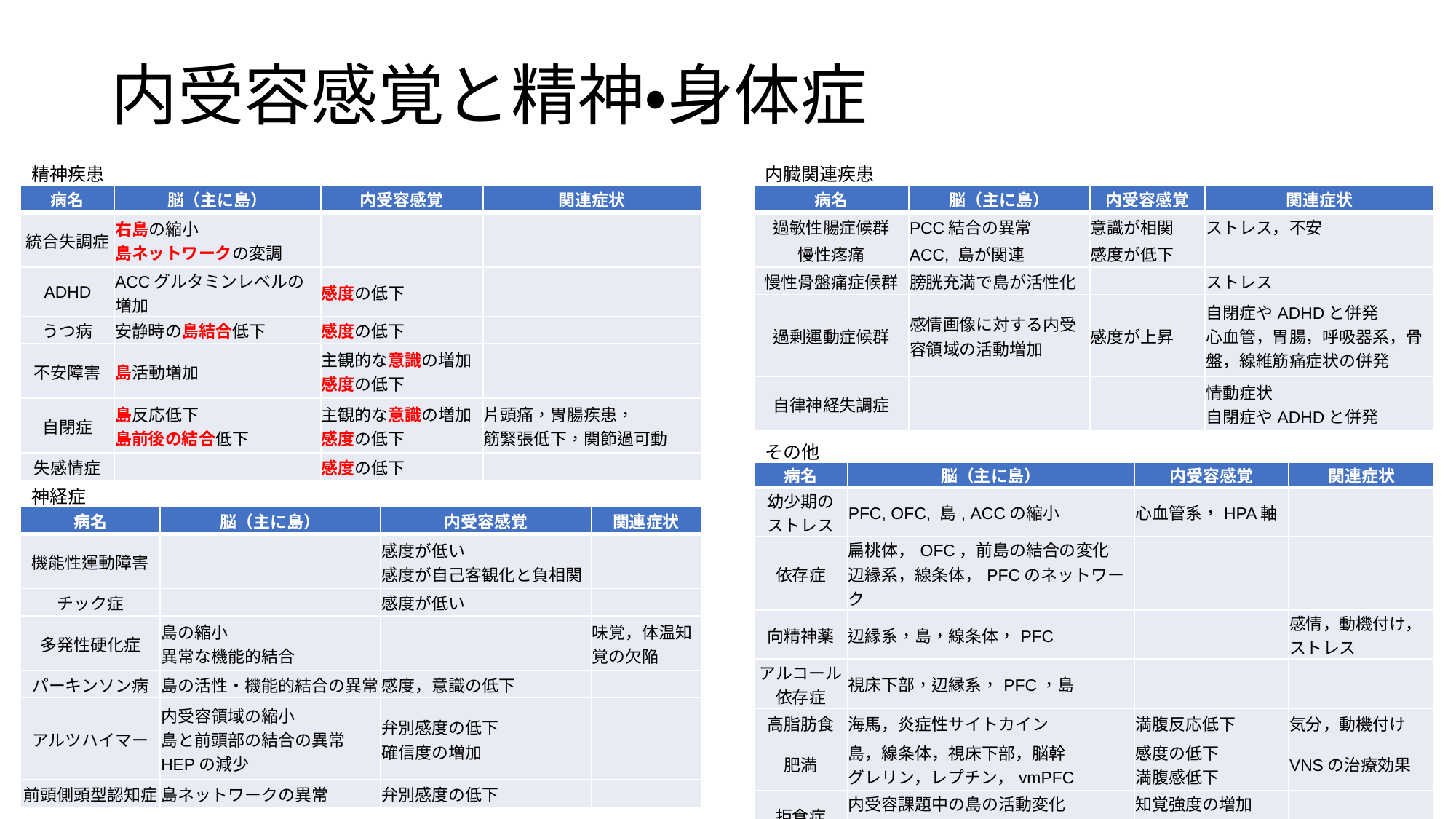

# 内受容感覚と精神・身体症
精神疾患
内臓関連疾患
| 病名 | 脳（主に島） | 内受容感覚 | 関連症状 |
| --- | --- | --- | --- |
| 統合失調症 | 右島の縮小 島ネットワークの変調 |  |  |
| ADHD | ACCグルタミンレベルの増加 | 感度の低下 |  |
| うつ病 | 安静時の島結合低下 | 感度の低下 |  |
| 不安障害 | 島活動増加 | 主観的な意識の増加 感度の低下 |  |
| 自閉症 | 島反応低下 島前後の結合低下 | 主観的な意識の増加 感度の低下 | 片頭痛，胃腸疾患， 筋緊張低下，関節過可動 |
| 失感情症 |  | 感度の低下 |  |
| 病名 | 脳（主に島） | 内受容感覚 | 関連症状 |
| --- | --- | --- | --- |
| 過敏性腸症候群 | PCC結合の異常 | 意識が相関 | ストレス，不安 |
| 慢性疼痛 | ACC, 島が関連 | 感度が低下 |  |
| 慢性骨盤痛症候群 | 膀胱充満で島が活性化 |  | ストレス |
| 過剰運動症候群 | 感情画像に対する内受容領域の活動増加 | 感度が上昇 | 自閉症やADHDと併発 心血管，胃腸，呼吸器系，骨盤，線維筋痛症状の併発 |
| 自律神経失調症 |  |  | 情動症状 自閉症やADHDと併発 |
その他
| 病名 | 脳（主に島） | 内受容感覚 | 関連症状 |
| --- | --- | --- | --- |
| 幼少期の ストレス | PFC, OFC, 島, ACCの縮小 | 心血管系，HPA軸 |  |
| 依存症 | 扁桃体，OFC，前島の結合の変化 辺縁系，線条体，PFCのネットワーク |  |  |
| 向精神薬 | 辺縁系，島，線条体，PFC |  | 感情，動機付け，ストレス |
| アルコール依存症 | 視床下部，辺縁系，PFC，島 |  |  |
| 高脂肪食 | 海馬，炎症性サイトカイン | 満腹反応低下 | 気分，動機付け |
| 肥満 | 島，線条体，視床下部，脳幹 グレリン，レプチン，vmPFC | 感度の低下 満腹感低下 | VNSの治療効果 |
| 拒食症 | 内受容課題中の島の活動変化 満腹感と依存の神経回路の類似 | 知覚強度の増加 感度の低下 |  |
神経症
| 病名 | 脳（主に島） | 内受容感覚 | 関連症状 |
| --- | --- | --- | --- |
| 機能性運動障害 |  | 感度が低い 感度が自己客観化と負相関 |  |
| チック症 |  | 感度が低い |  |
| 多発性硬化症 | 島の縮小 異常な機能的結合 |  | 味覚，体温知覚の欠陥 |
| パーキンソン病 | 島の活性・機能的結合の異常 | 感度，意識の低下 |  |
| アルツハイマー | 内受容領域の縮小 島と前頭部の結合の異常 HEPの減少 | 弁別感度の低下 確信度の増加 |  |
| 前頭側頭型認知症 | 島ネットワークの異常 | 弁別感度の低下 |  |